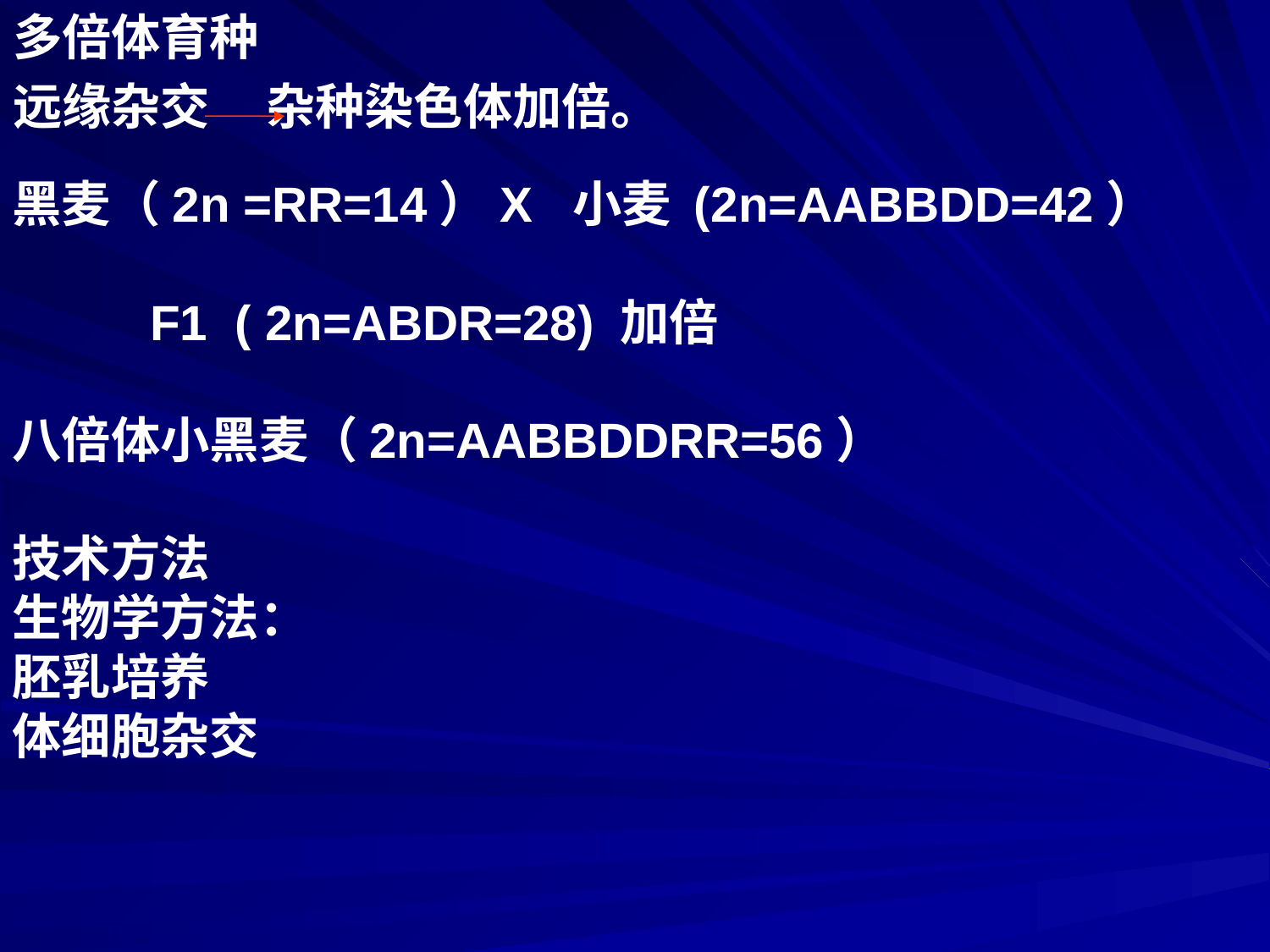

多倍体育种
远缘杂交     杂种染色体加倍。

黑麦（2n =RR=14）X  小麦 (2n=AABBDD=42）

          F1  ( 2n=ABDR=28) 加倍

八倍体小黑麦（2n=AABBDDRR=56）

技术方法
生物学方法：
胚乳培养
体细胞杂交